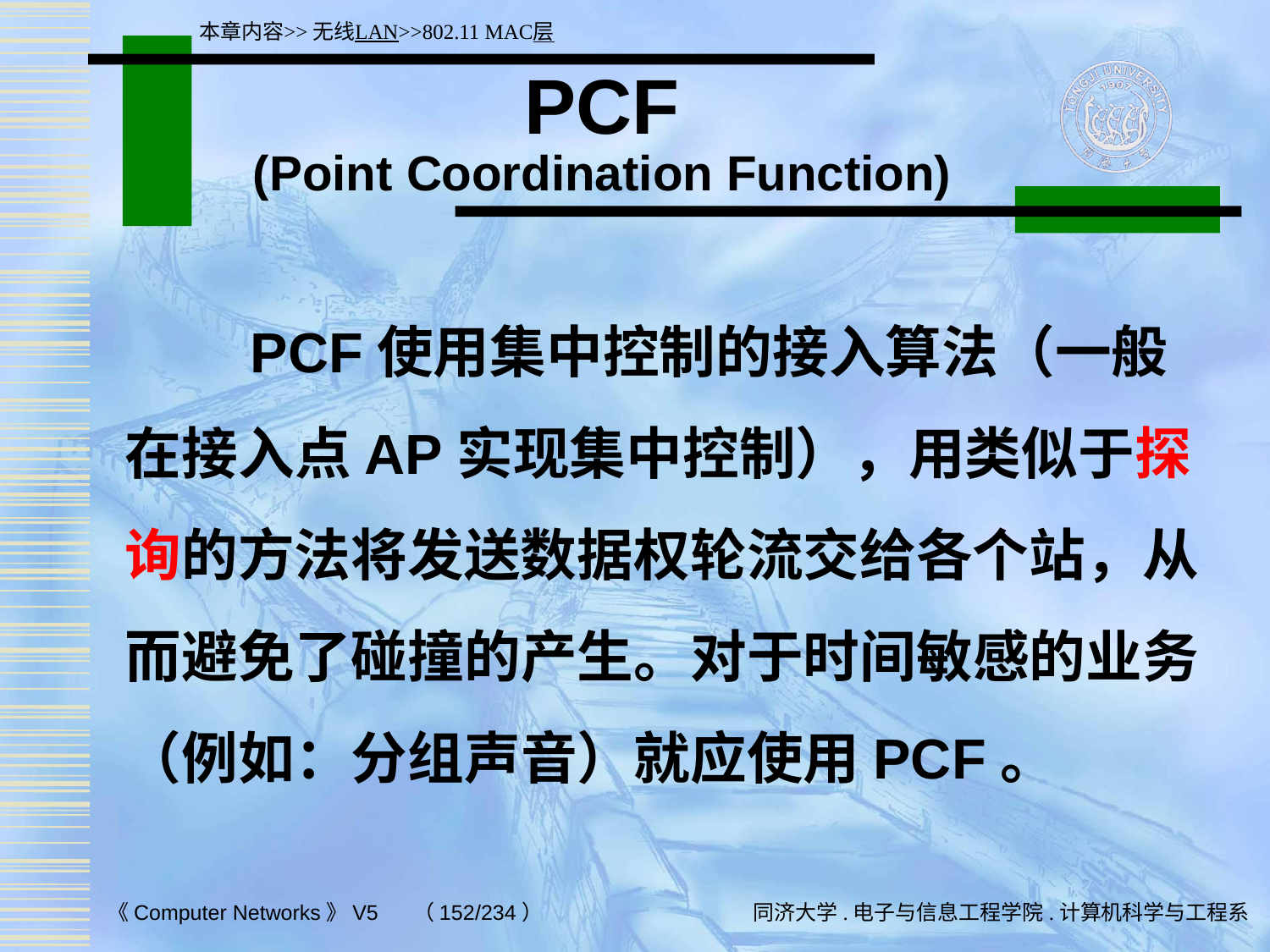

本章内容>>无线LAN>>802.11 MAC层
# PCF (Point Coordination Function)
        PCF使用集中控制的接入算法（一般在接入点AP实现集中控制），用类似于探询的方法将发送数据权轮流交给各个站，从而避免了碰撞的产生。对于时间敏感的业务（例如：分组声音）就应使用PCF。